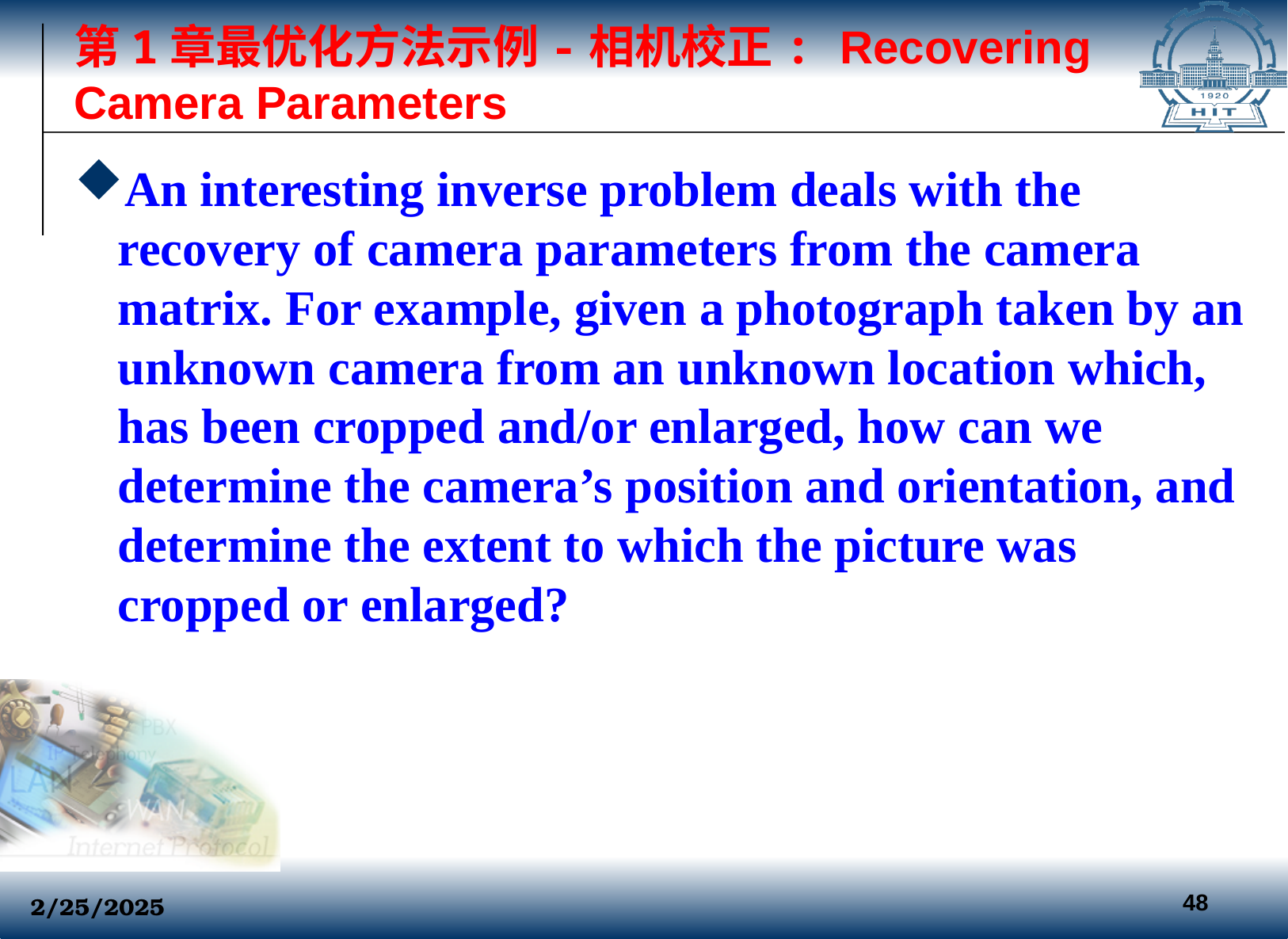

# 第1章最优化方法示例-相机校正: Recovering Camera Parameters
An interesting inverse problem deals with the recovery of camera parameters from the camera matrix. For example, given a photograph taken by an unknown camera from an unknown location which, has been cropped and/or enlarged, how can we determine the camera’s position and orientation, and determine the extent to which the picture was cropped or enlarged?